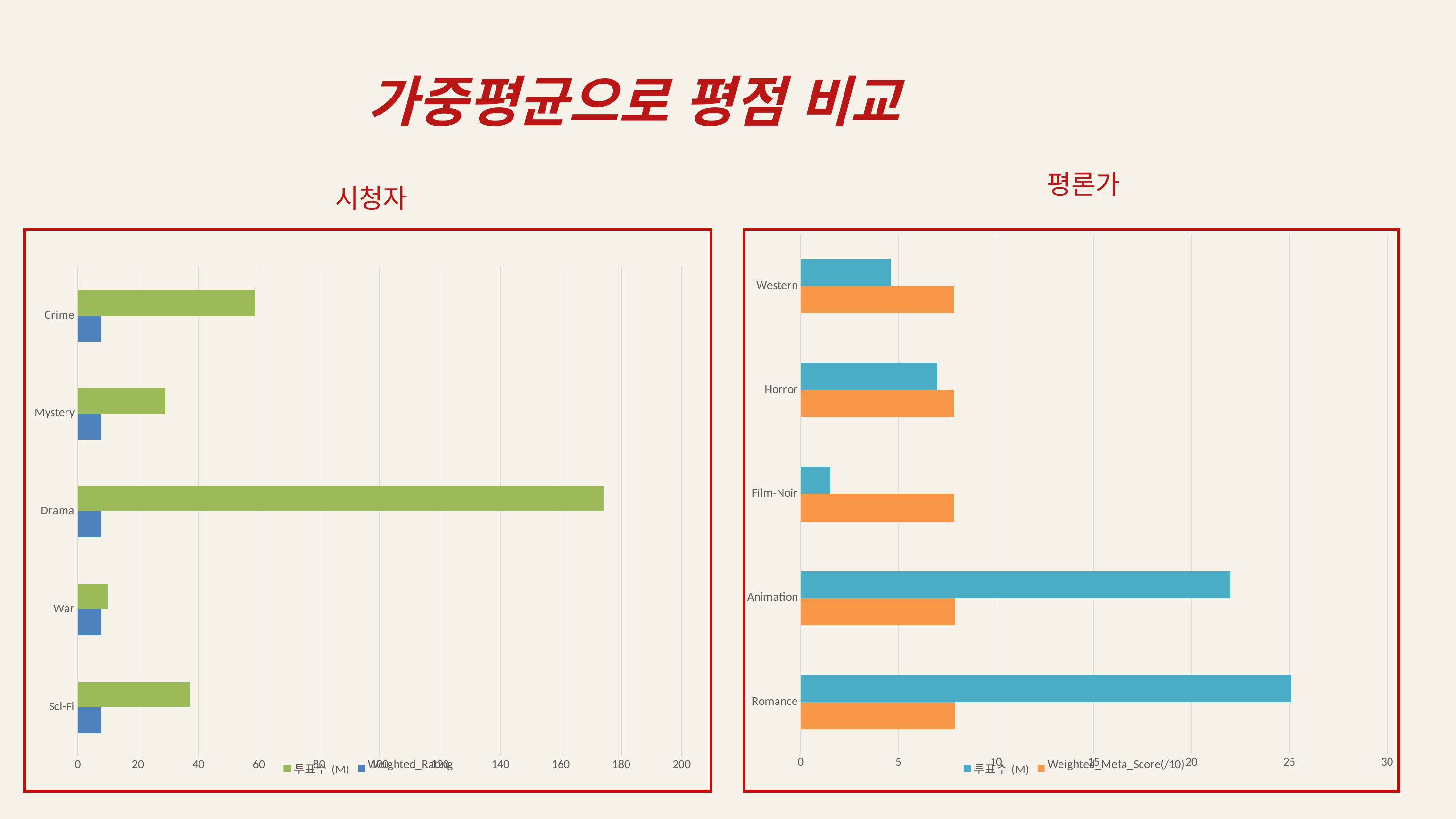

가중평균으로 평점 비교

평론가
시청자

### Chart

| Category | Weighted_Meta_Score(/10) | 투표수(M) |
|---|---|---|
| Romance | 7.91 | 25.11 |
| Animation | 7.89 | 21.98 |
| Film-Noir | 7.83 | 1.52 |
| Horror | 7.83 | 6.97 |
| Western | 7.83 | 4.59 |

### Chart

| Category | Weighted_Rating | 투표수(M) |
|---|---|---|
| Sci-Fi | 7.96 | 37.27 |
| War | 7.96 | 9.91 |
| Drama | 7.96 | 174.29 |
| Mystery | 7.95 | 29.05 |
| Crime | 7.95 | 58.8 |